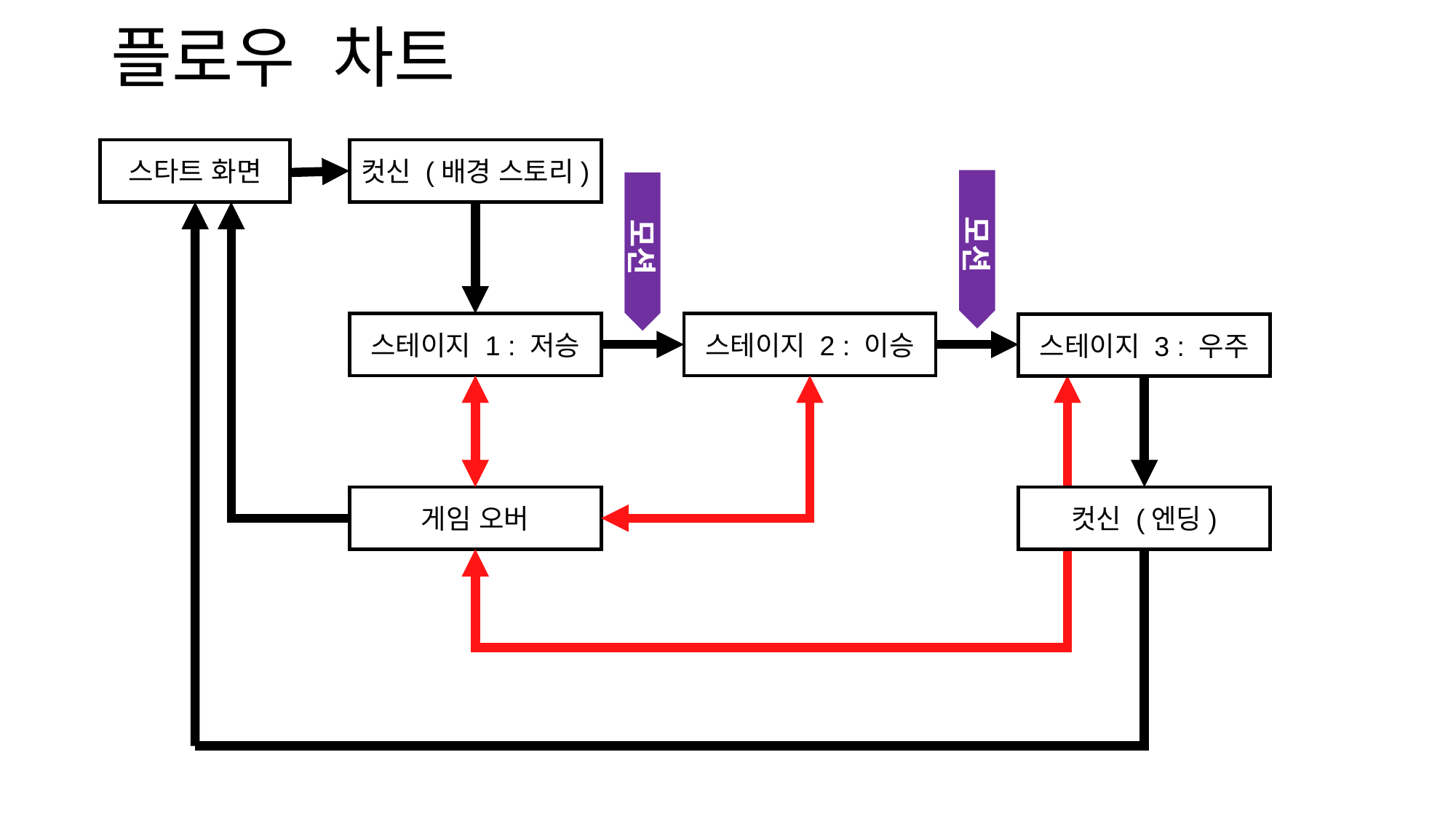

# 플로우  차트
컷신 (배경 스토리)
스타트 화면
모션
모션
스테이지 2 : 이승
스테이지 1 : 저승
스테이지 3 : 우주
컷신 (엔딩)
게임 오버